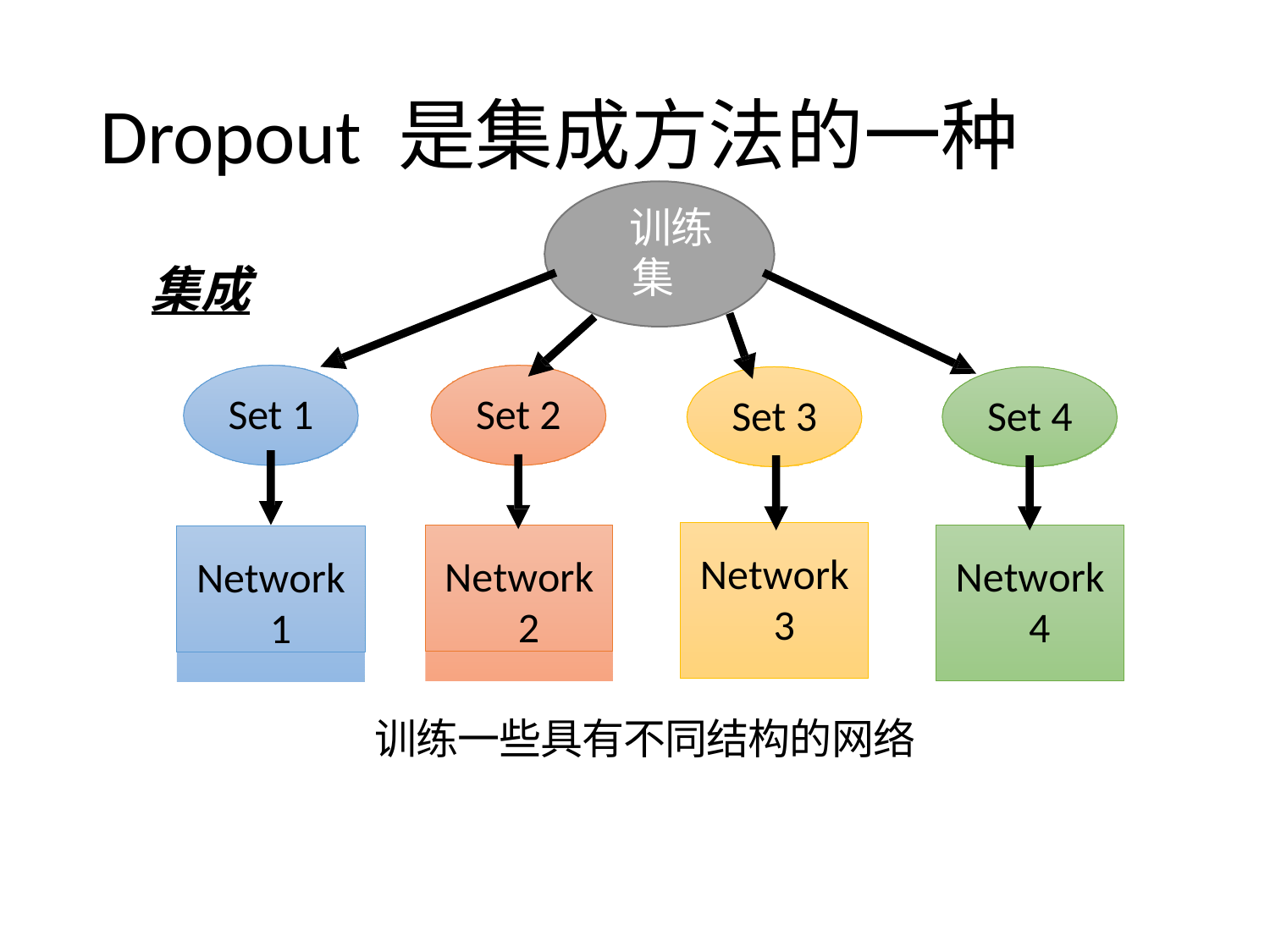

# Dropout 是集成方法的一种

   训练
集
集成

Set 1
Set 2
Set 3
Set 4

Network  2

Network  1
Network  3
Network  4
训练一些具有不同结构的网络